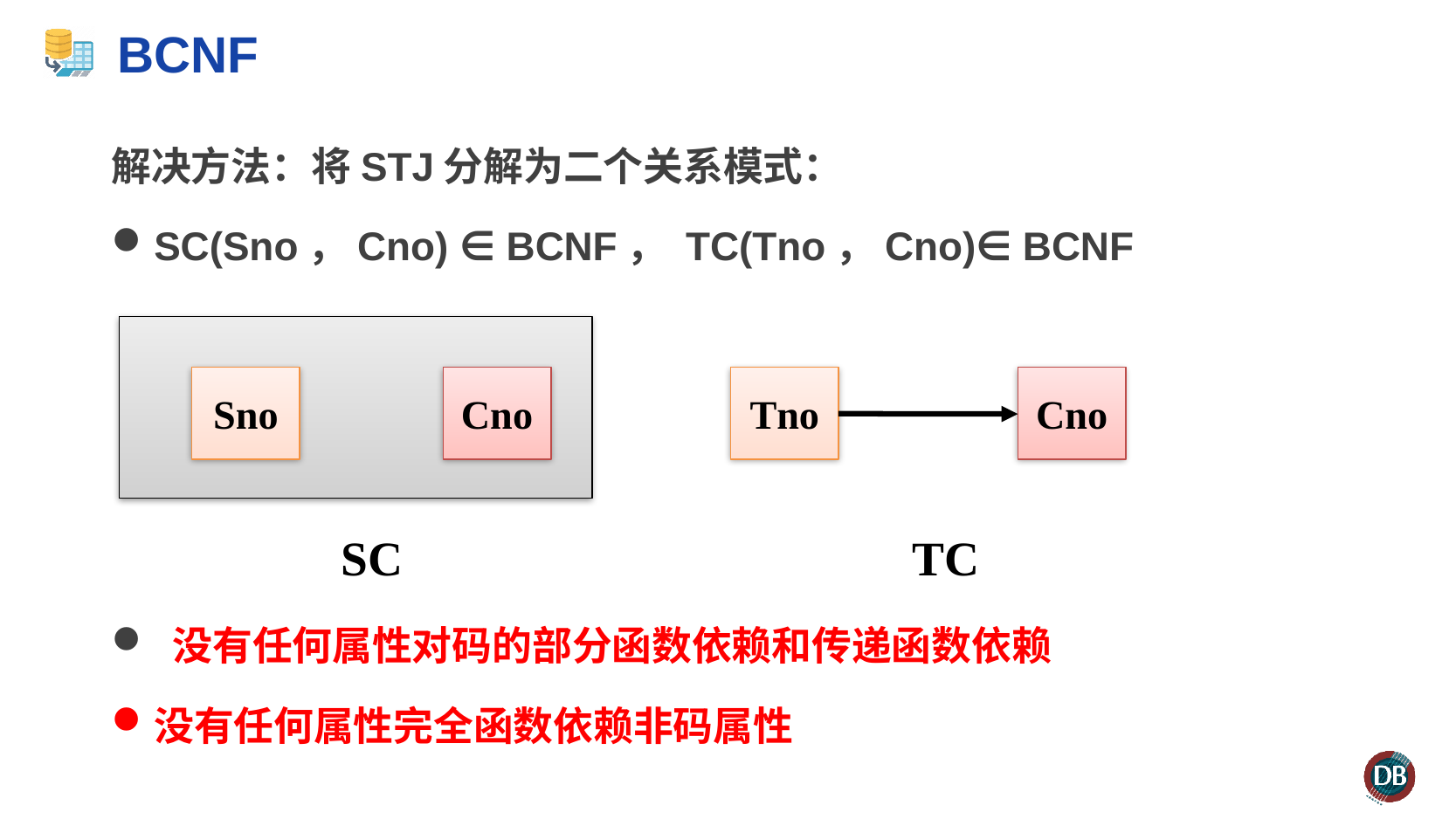

# BCNF
解决方法：将STJ分解为二个关系模式：
SC(Sno，Cno) ∈ BCNF， TC(Tno，Cno)∈ BCNF

 没有任何属性对码的部分函数依赖和传递函数依赖
没有任何属性完全函数依赖非码属性

Sno
Cno
Tno
Cno

SC
TC